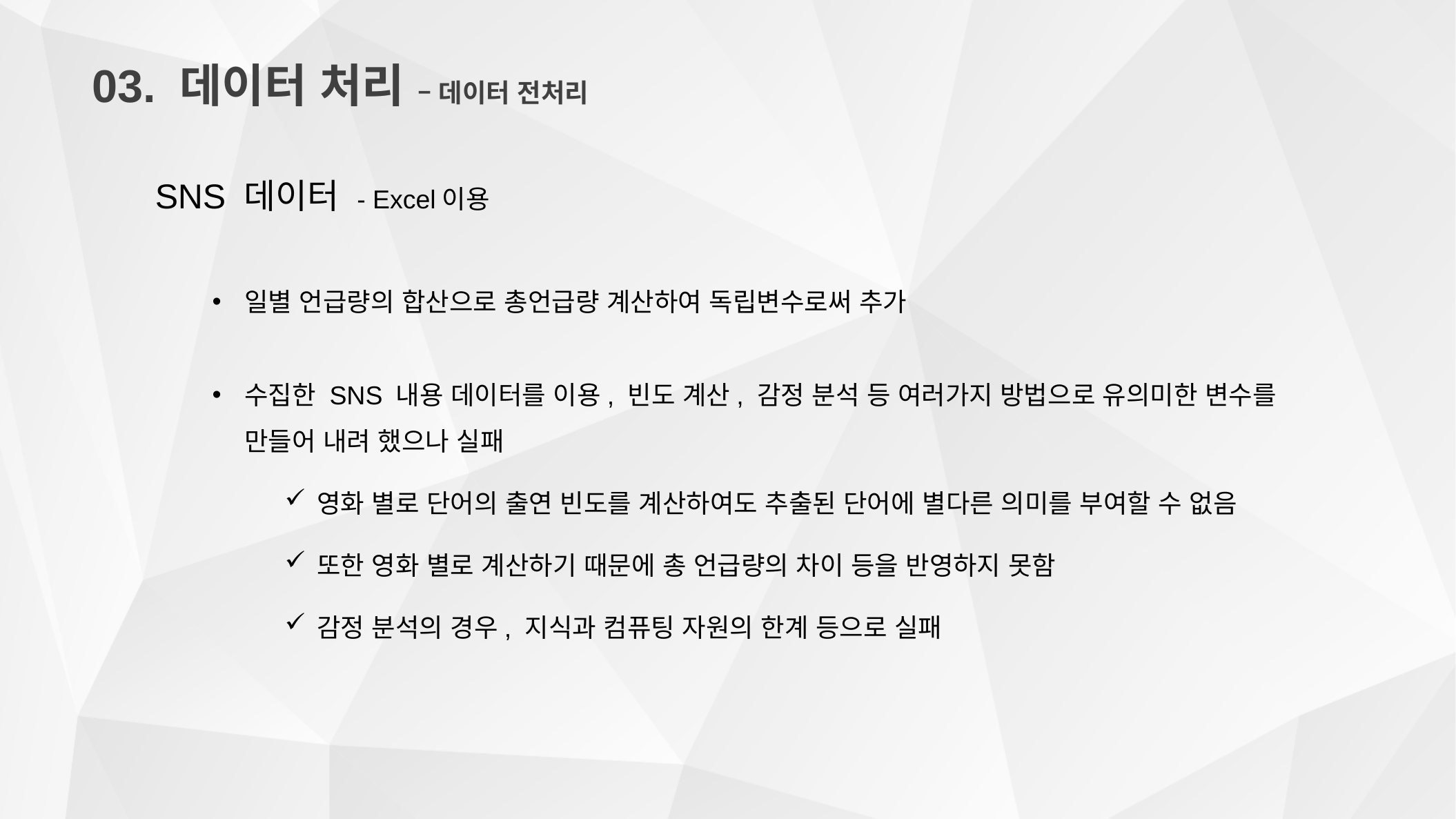

03. 데이터 처리 – 데이터 전처리
SNS 데이터 - Excel이용
일별 언급량의 합산으로 총언급량 계산하여 독립변수로써 추가

수집한 SNS 내용 데이터를 이용, 빈도 계산, 감정 분석 등 여러가지 방법으로 유의미한 변수를
만들어 내려 했으나 실패
영화 별로 단어의 출연 빈도를 계산하여도 추출된 단어에 별다른 의미를 부여할 수 없음
또한 영화 별로 계산하기 때문에 총 언급량의 차이 등을 반영하지 못함
감정 분석의 경우, 지식과 컴퓨팅 자원의 한계 등으로 실패